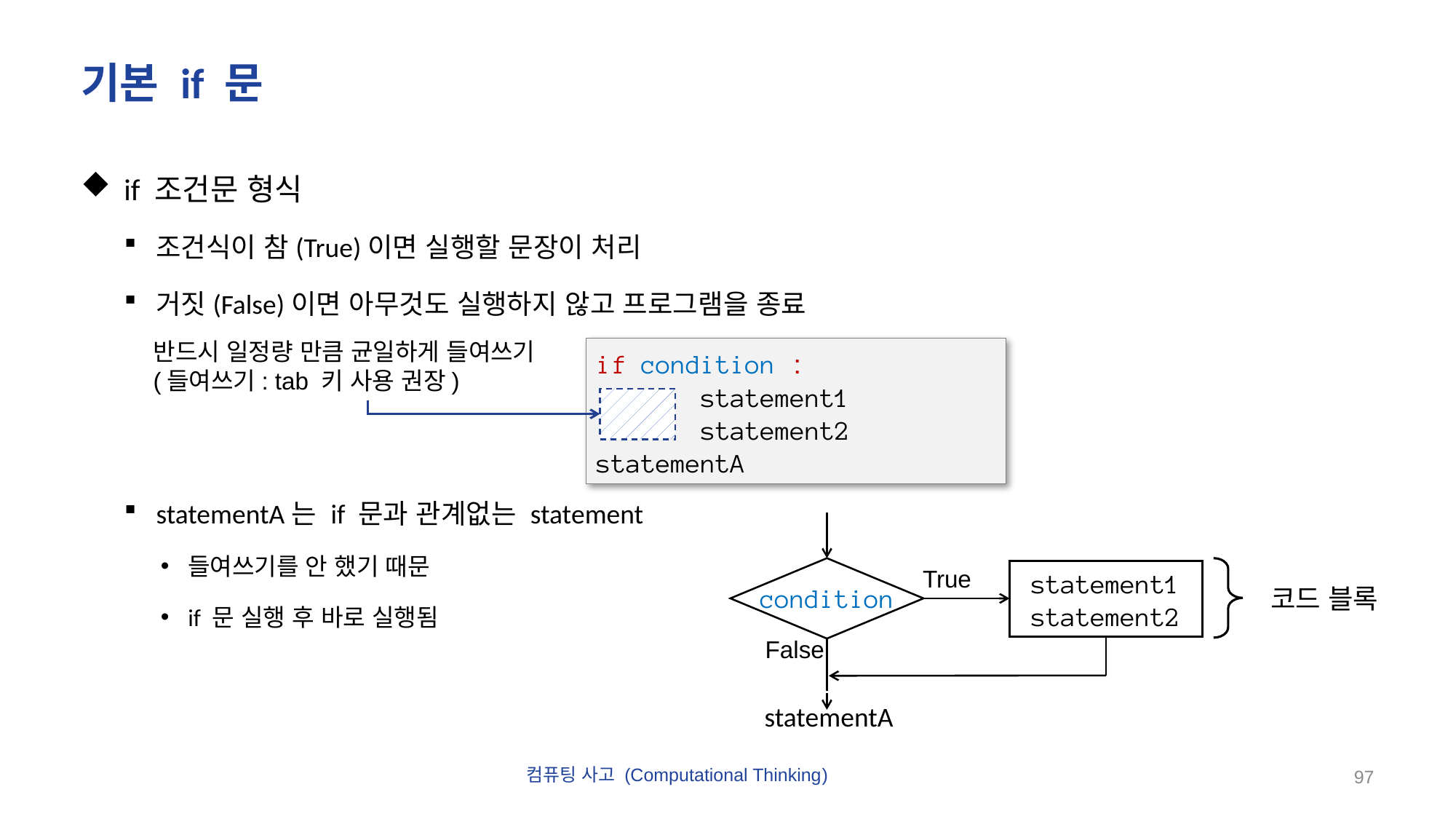

# 기본 if 문
if 조건문 형식
조건식이 참(True)이면 실행할 문장이 처리
거짓(False)이면 아무것도 실행하지 않고 프로그램을 종료

statementA는 if 문과 관계없는 statement
들여쓰기를 안 했기 때문
if 문 실행 후 바로 실행됨

반드시 일정량 만큼 균일하게 들여쓰기
(들여쓰기: tab 키 사용 권장)
if condition :
       statement1
       statement2
statementA

True

statement1
statement2
condition
False

코드 블록
statementA